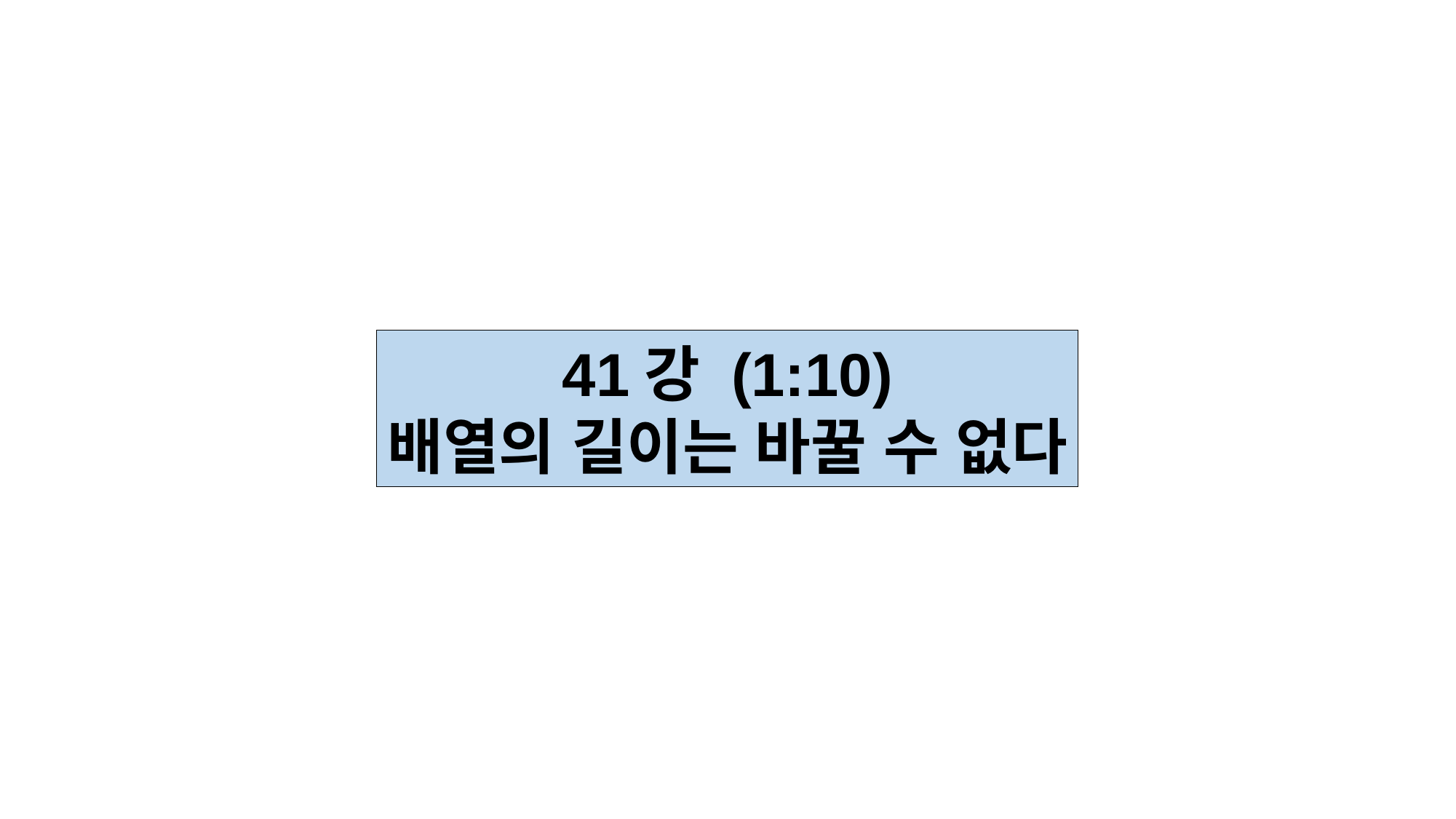

41강 (1:10)
배열의 길이는 바꿀 수 없다